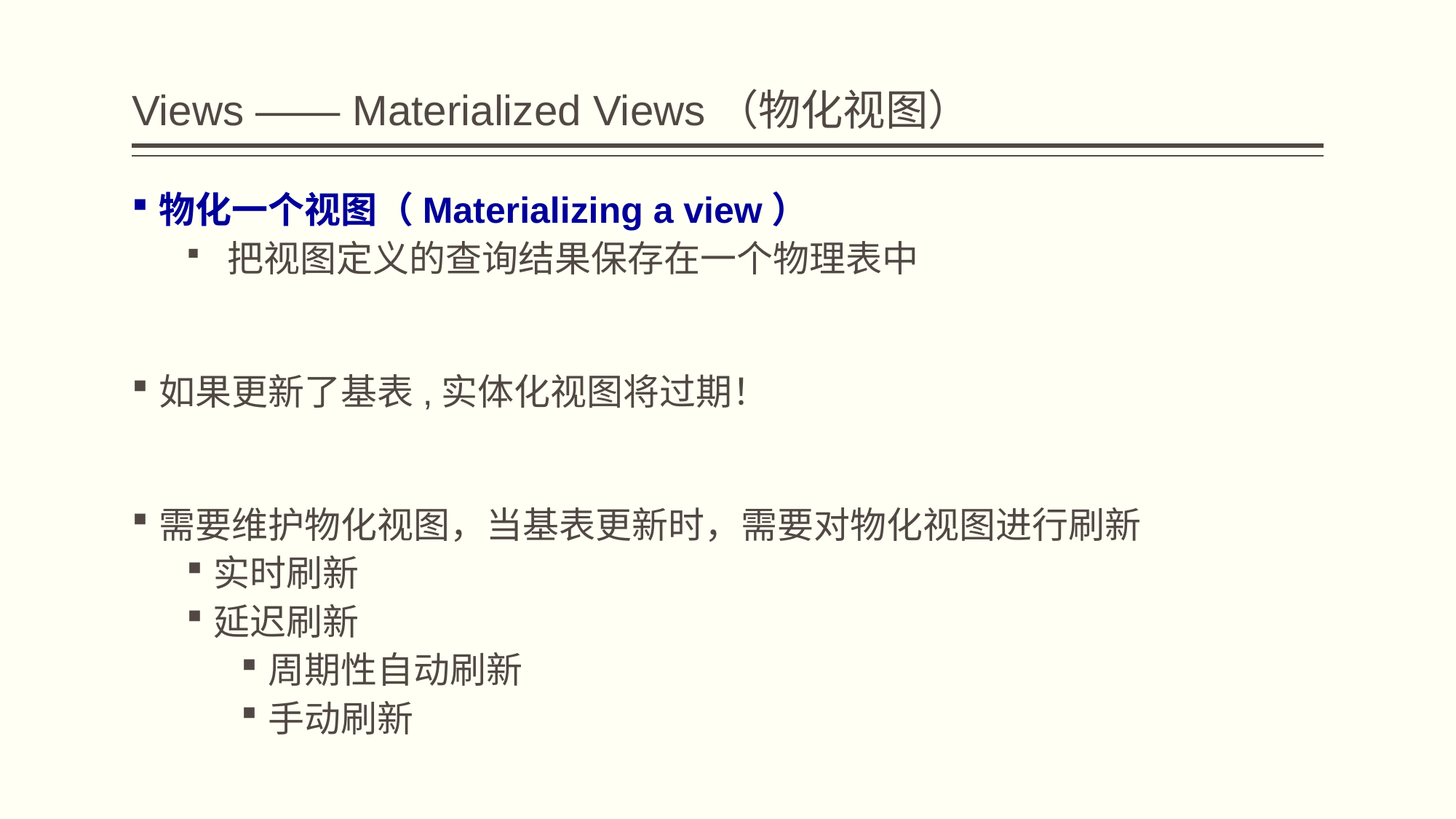

# Views —— Materialized Views（物化视图）
物化一个视图（Materializing a view）
 把视图定义的查询结果保存在一个物理表中

如果更新了基表,实体化视图将过期！

需要维护物化视图，当基表更新时，需要对物化视图进行刷新
实时刷新
延迟刷新
周期性自动刷新
手动刷新